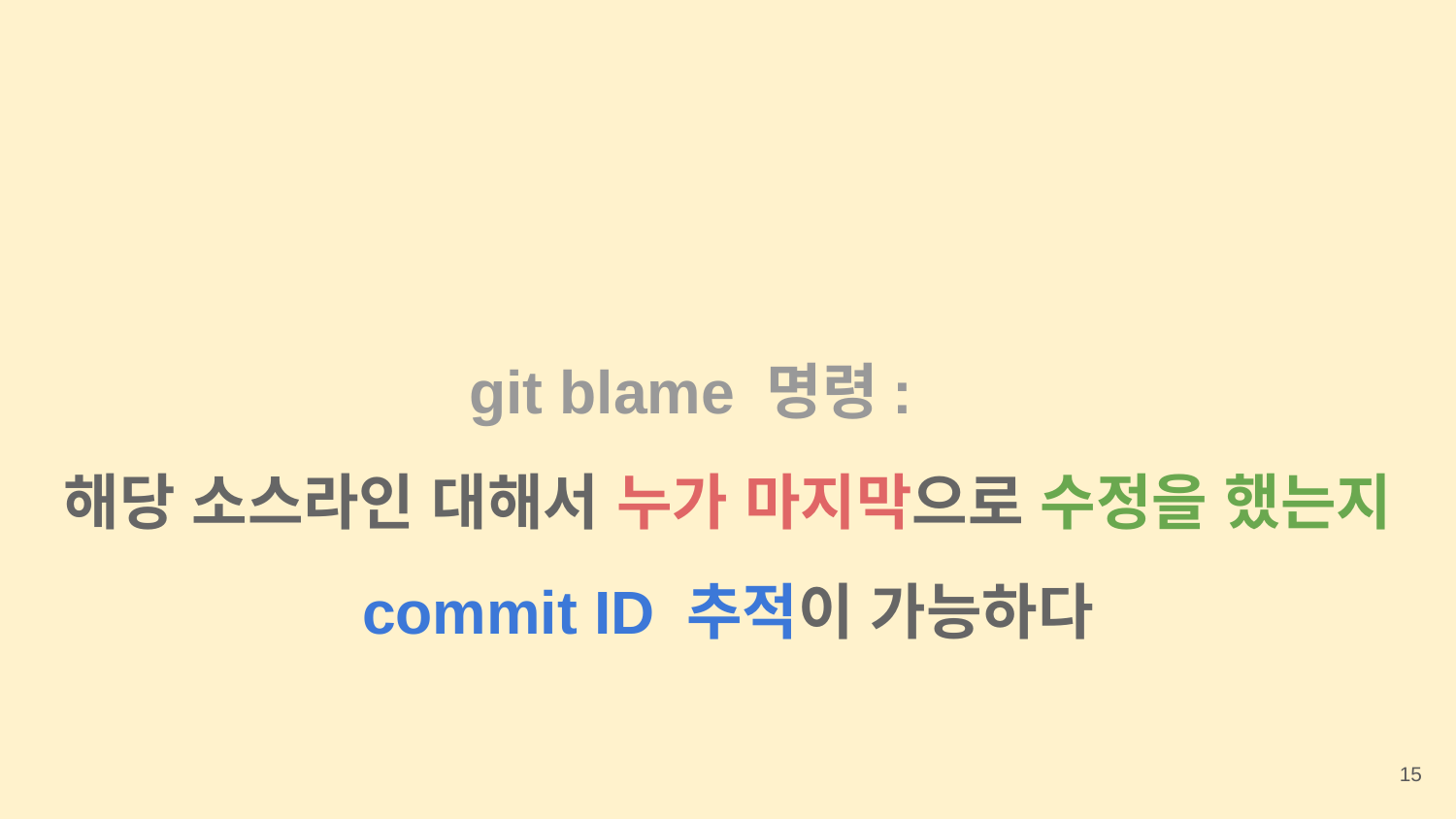

git blame 명령:
해당 소스라인 대해서 누가 마지막으로 수정을 했는지
commit ID 추적이 가능하다

15